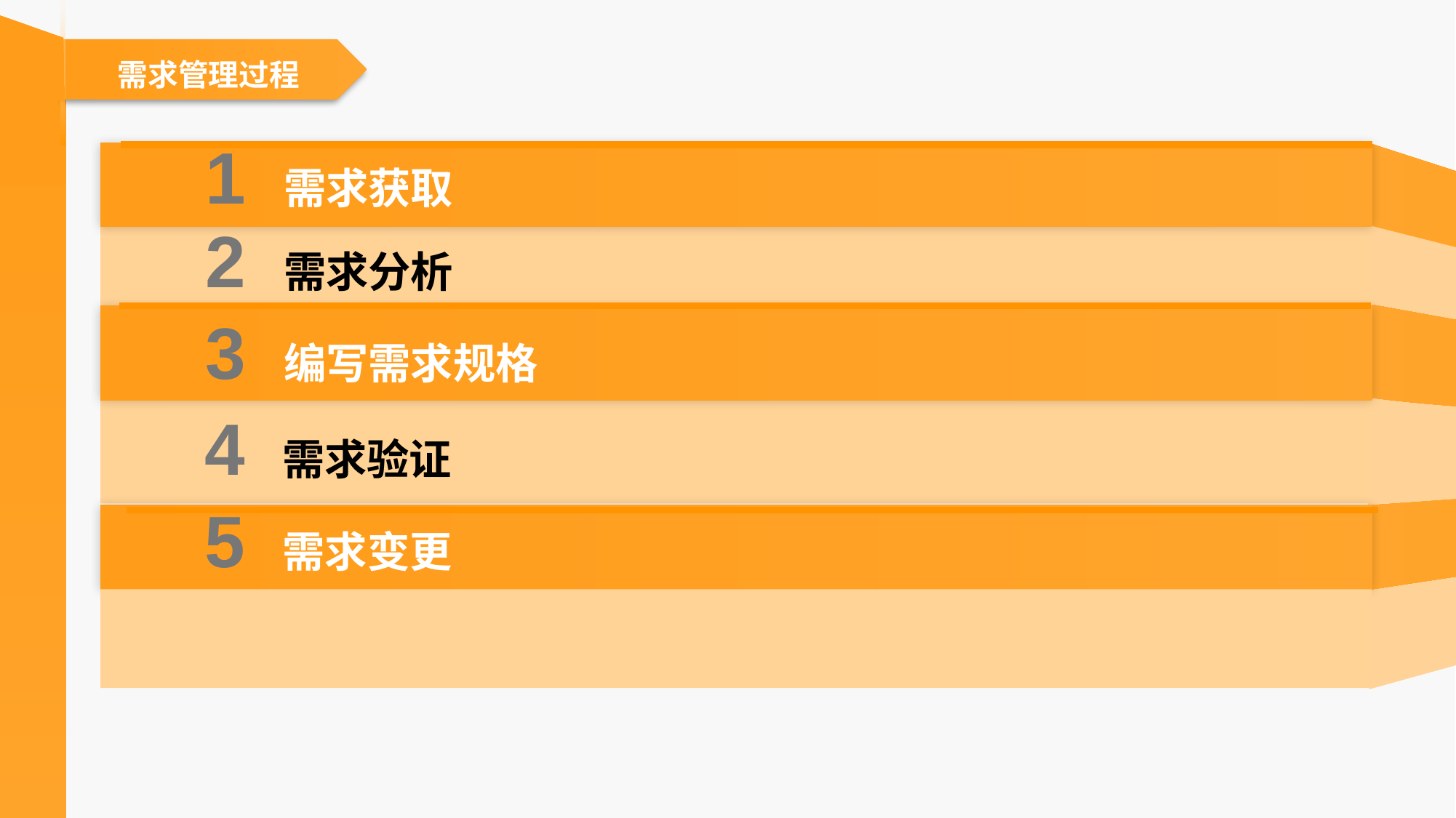

需求管理过程

1 需求获取

2 需求分析

3 编写需求规格

4 需求验证
5 需求变更